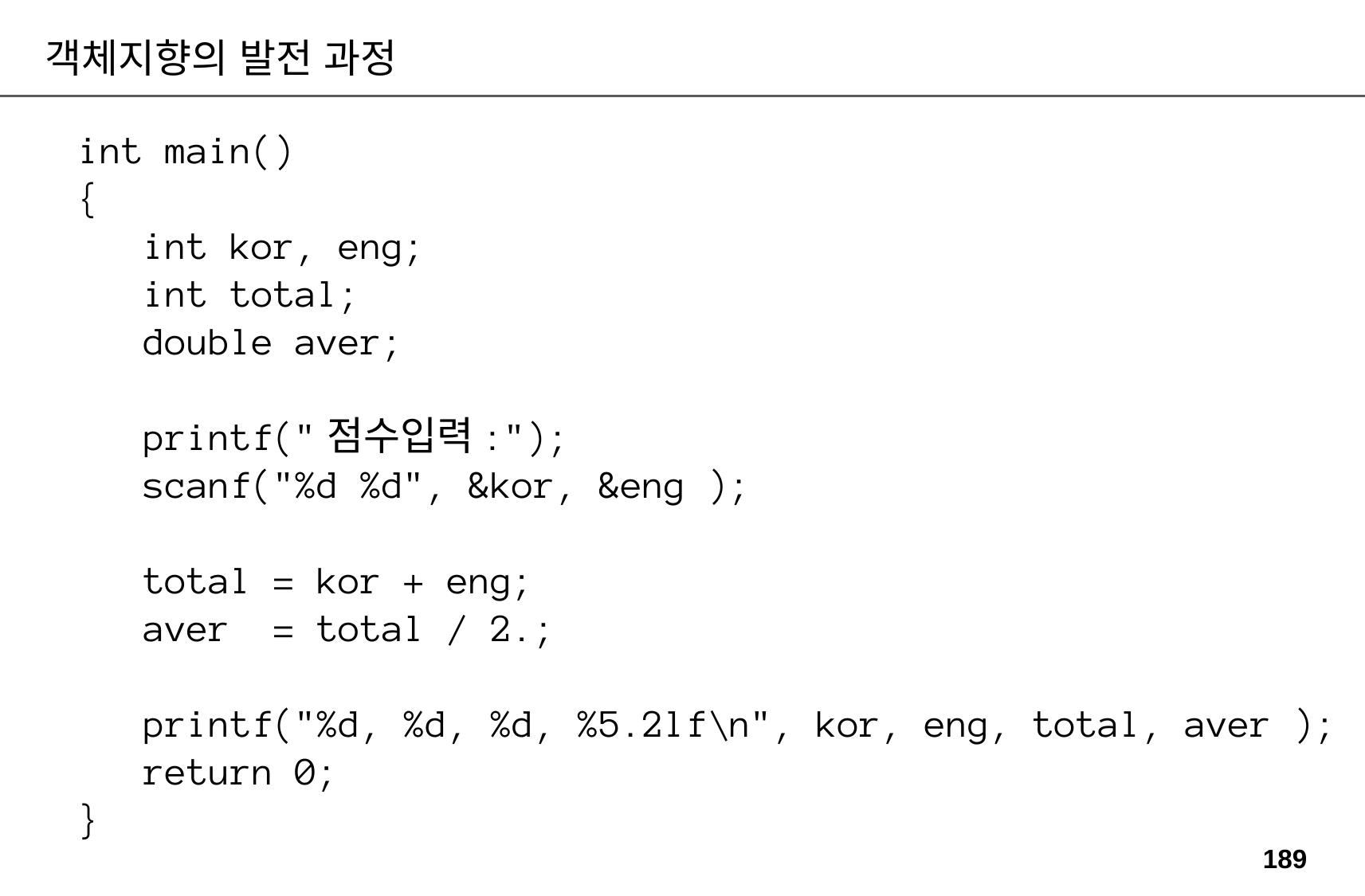

객체지향의 발전 과정
int main()
{
   int kor, eng;
   int total;
   double aver;

   printf("점수입력:");
   scanf("%d %d", &kor, &eng );

   total = kor + eng;
   aver  = total / 2.;

   printf("%d, %d, %d, %5.2lf\n", kor, eng, total, aver );
   return 0;
}